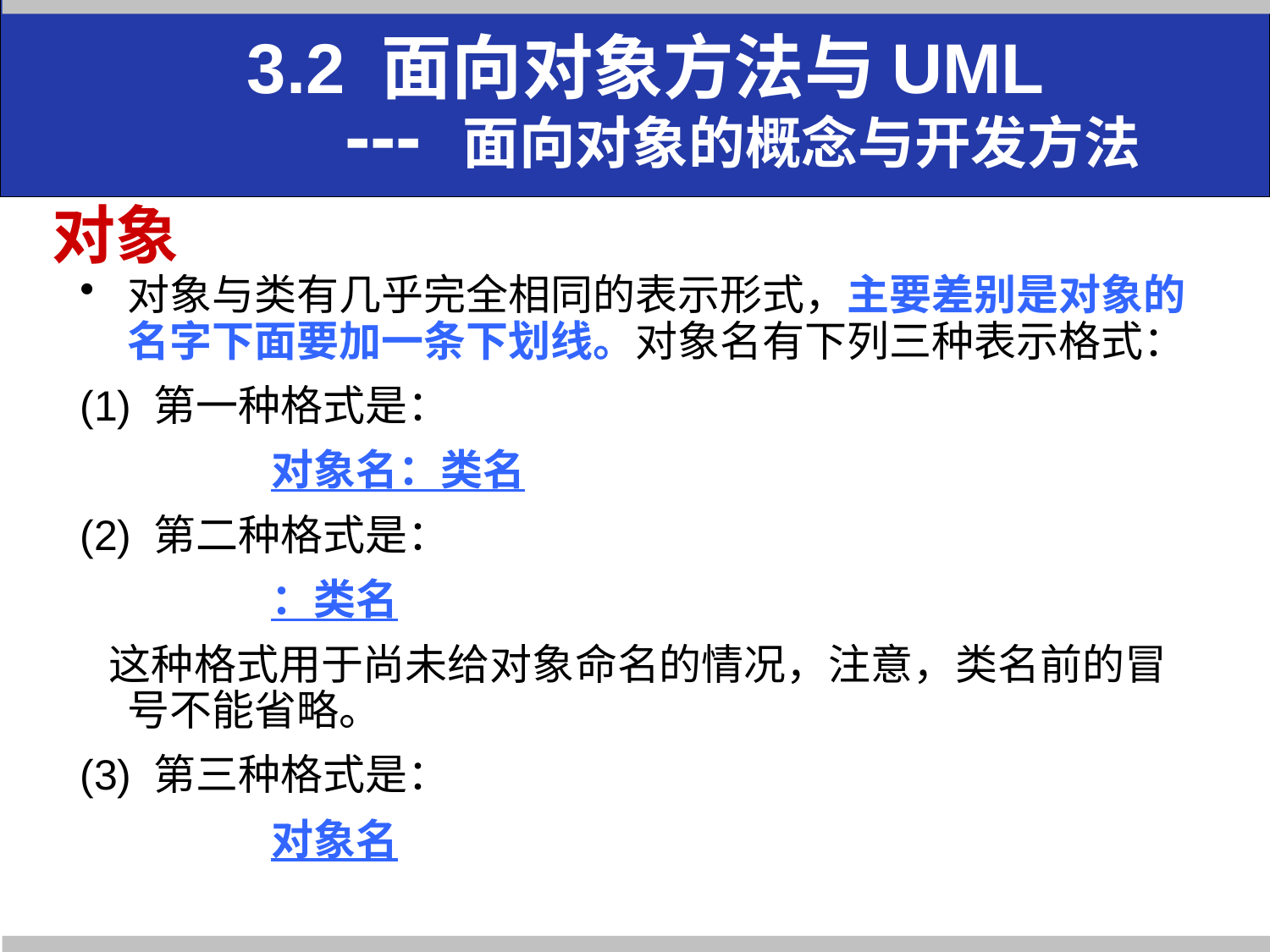

3.2 面向对象方法与UML
          --- 面向对象的概念与开发方法
# 对象
对象与类有几乎完全相同的表示形式，主要差别是对象的名字下面要加一条下划线。对象名有下列三种表示格式：
(1) 第一种格式是：
                   对象名：类名
(2) 第二种格式是：
                   ：类名
  这种格式用于尚未给对象命名的情况，注意，类名前的冒号不能省略。
(3) 第三种格式是：
                   对象名
270